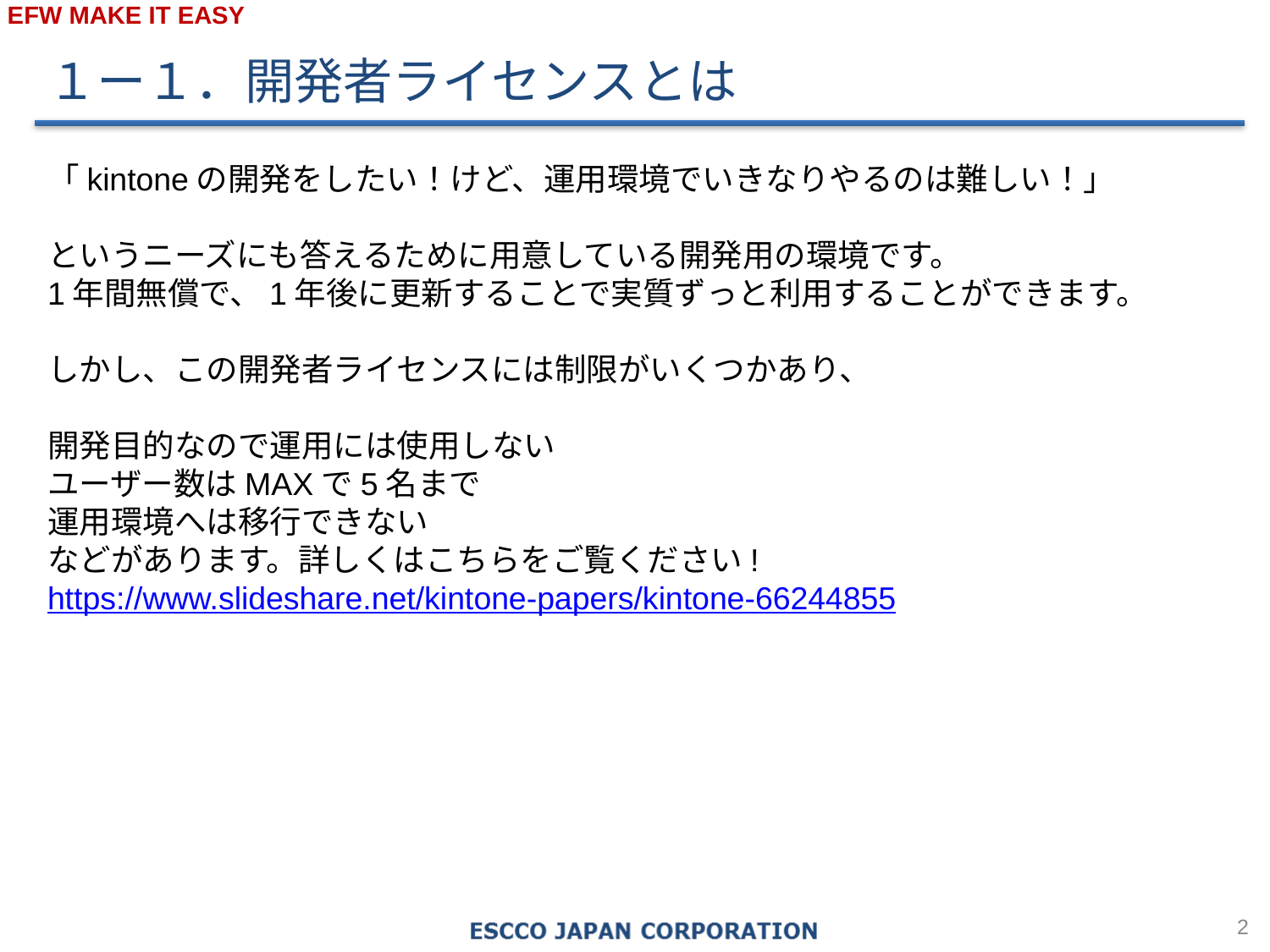

１ー１．開発者ライセンスとは
「kintoneの開発をしたい！けど、運用環境でいきなりやるのは難しい！」

というニーズにも答えるために用意している開発用の環境です。
1年間無償で、1年後に更新することで実質ずっと利用することができます。

しかし、この開発者ライセンスには制限がいくつかあり、

開発目的なので運用には使用しない
ユーザー数はMAXで5名まで
運用環境へは移行できない
などがあります。詳しくはこちらをご覧ください!
https://www.slideshare.net/kintone-papers/kintone-66244855

2